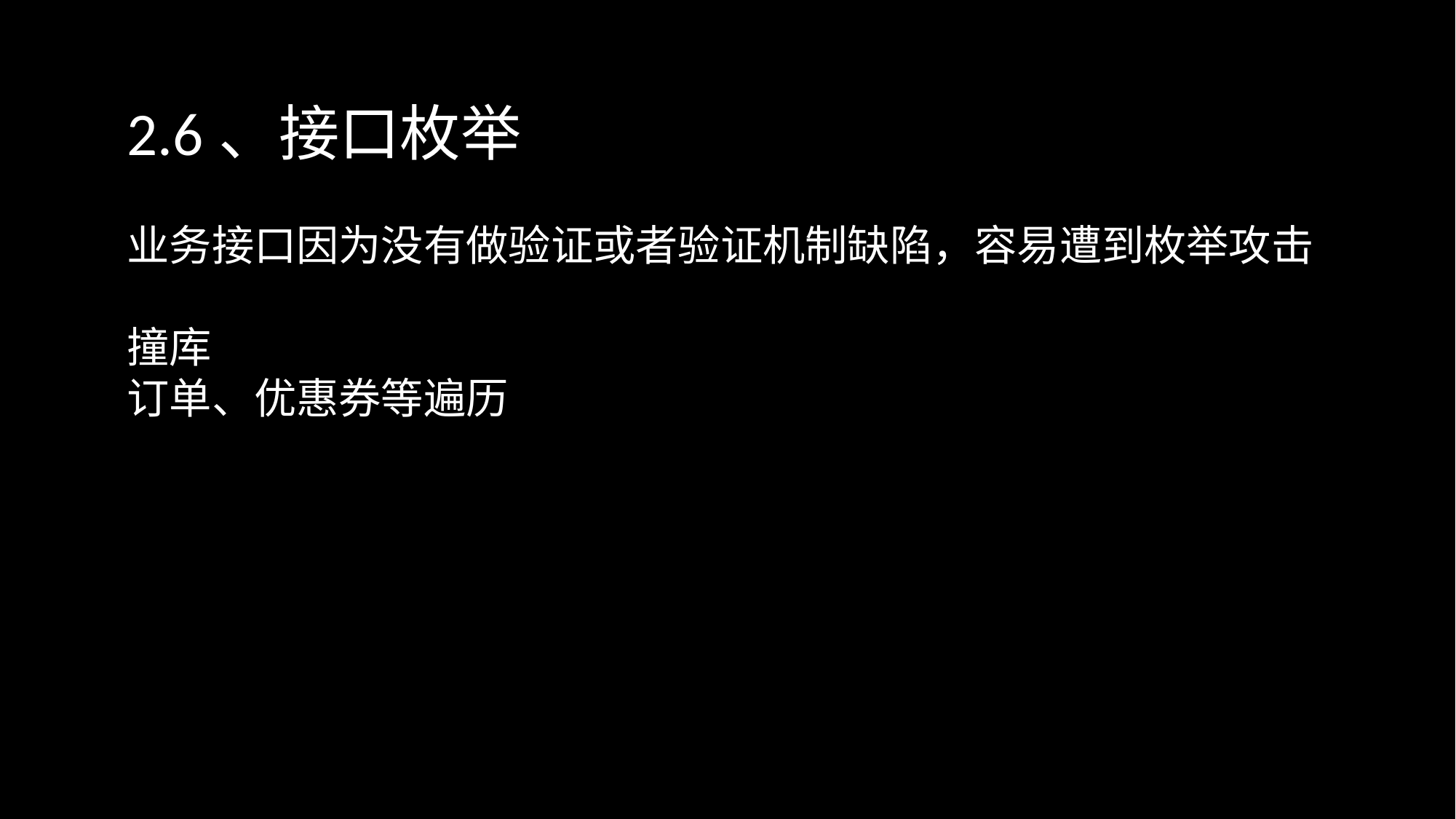

2.6、接口枚举

业务接口因为没有做验证或者验证机制缺陷，容易遭到枚举攻击

撞库
订单、优惠券等遍历